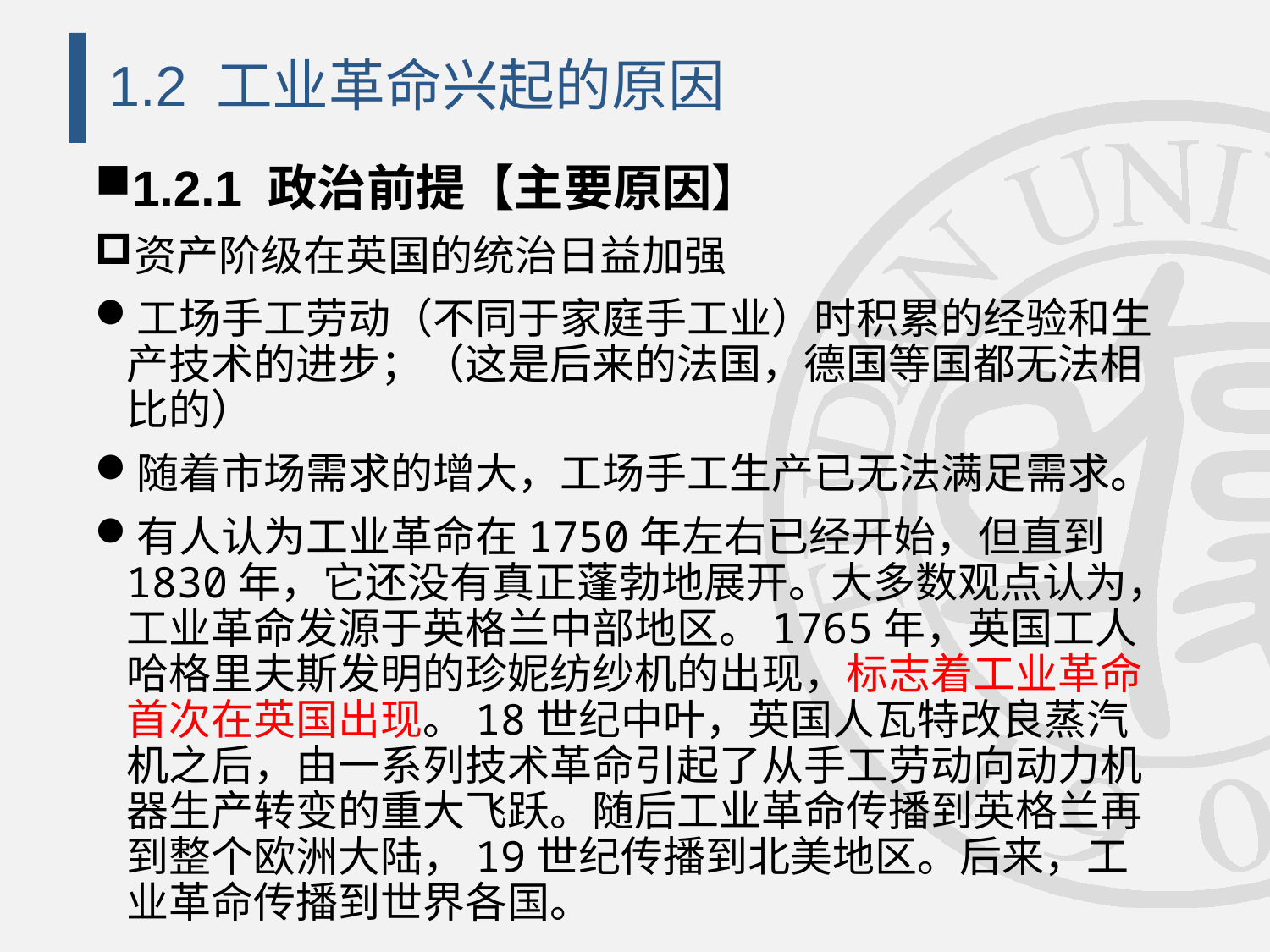

# 1.2 工业革命兴起的原因
1.2.1 政治前提【主要原因】
资产阶级在英国的统治日益加强
工场手工劳动（不同于家庭手工业）时积累的经验和生产技术的进步；（这是后来的法国，德国等国都无法相比的）
随着市场需求的增大，工场手工生产已无法满足需求。
有人认为工业革命在1750年左右已经开始，但直到1830年，它还没有真正蓬勃地展开。大多数观点认为，工业革命发源于英格兰中部地区。1765年，英国工人哈格里夫斯发明的珍妮纺纱机的出现，标志着工业革命首次在英国出现。18世纪中叶，英国人瓦特改良蒸汽机之后，由一系列技术革命引起了从手工劳动向动力机器生产转变的重大飞跃。随后工业革命传播到英格兰再到整个欧洲大陆，19世纪传播到北美地区。后来，工业革命传播到世界各国。